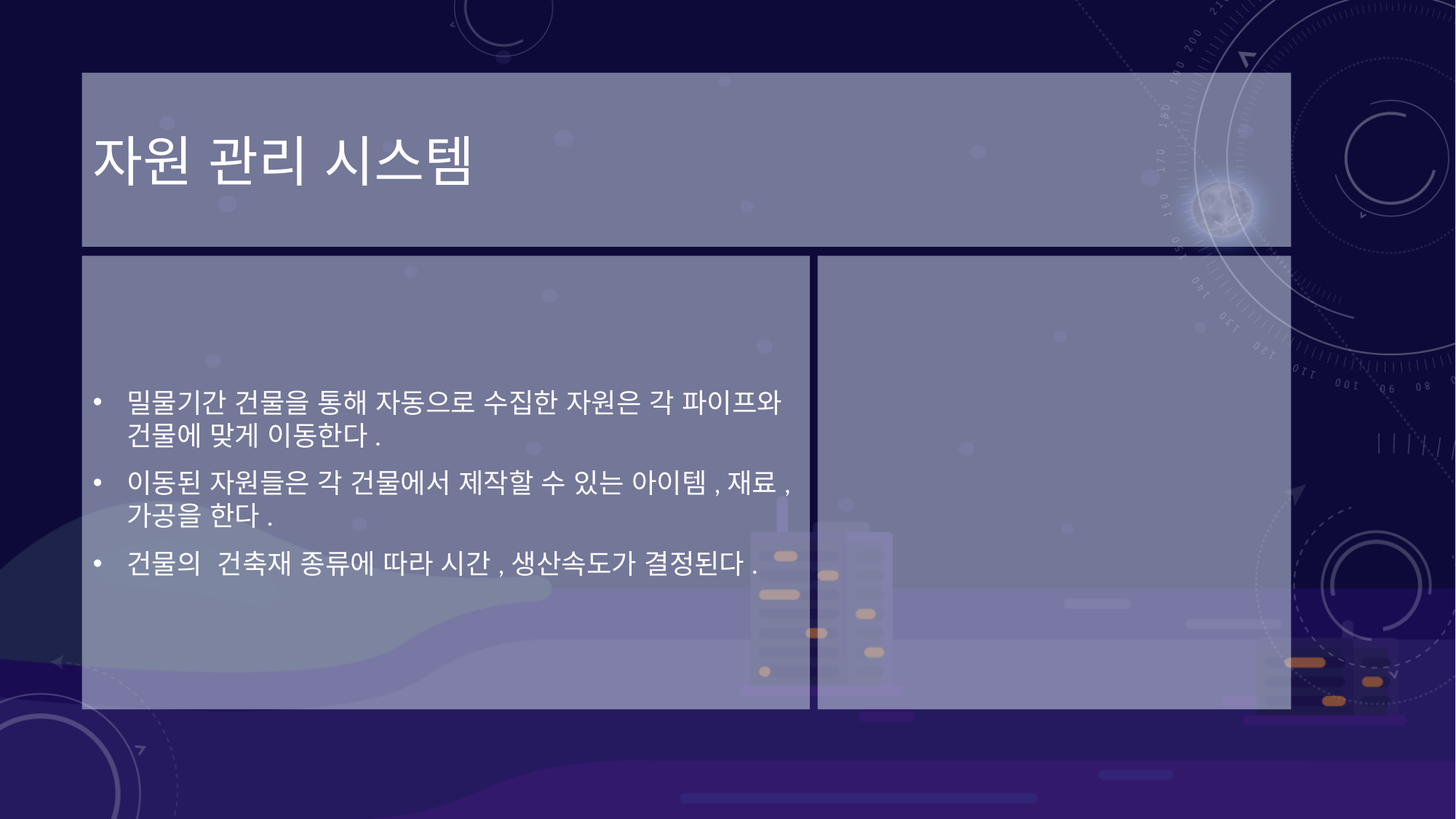

# 자원 관리 시스템
밀물기간 건물을 통해 자동으로 수집한 자원은 각 파이프와 건물에 맞게 이동한다.
이동된 자원들은 각 건물에서 제작할 수 있는 아이템,재료,가공을 한다.
건물의  건축재 종류에 따라 시간,생산속도가 결정된다.